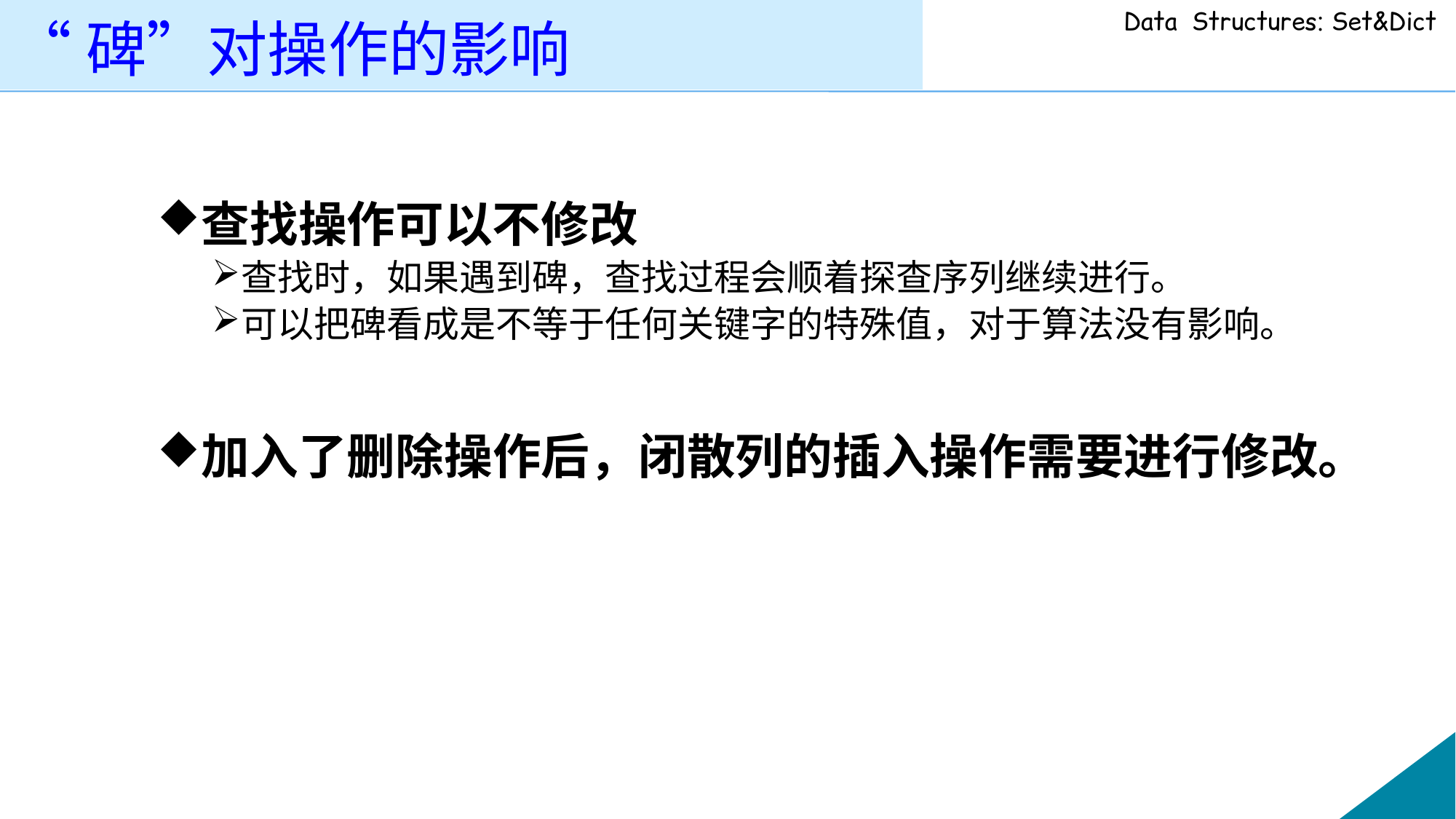

“碑”对操作的影响
查找操作可以不修改
查找时，如果遇到碑，查找过程会顺着探查序列继续进行。
可以把碑看成是不等于任何关键字的特殊值，对于算法没有影响。

加入了删除操作后，闭散列的插入操作需要进行修改。